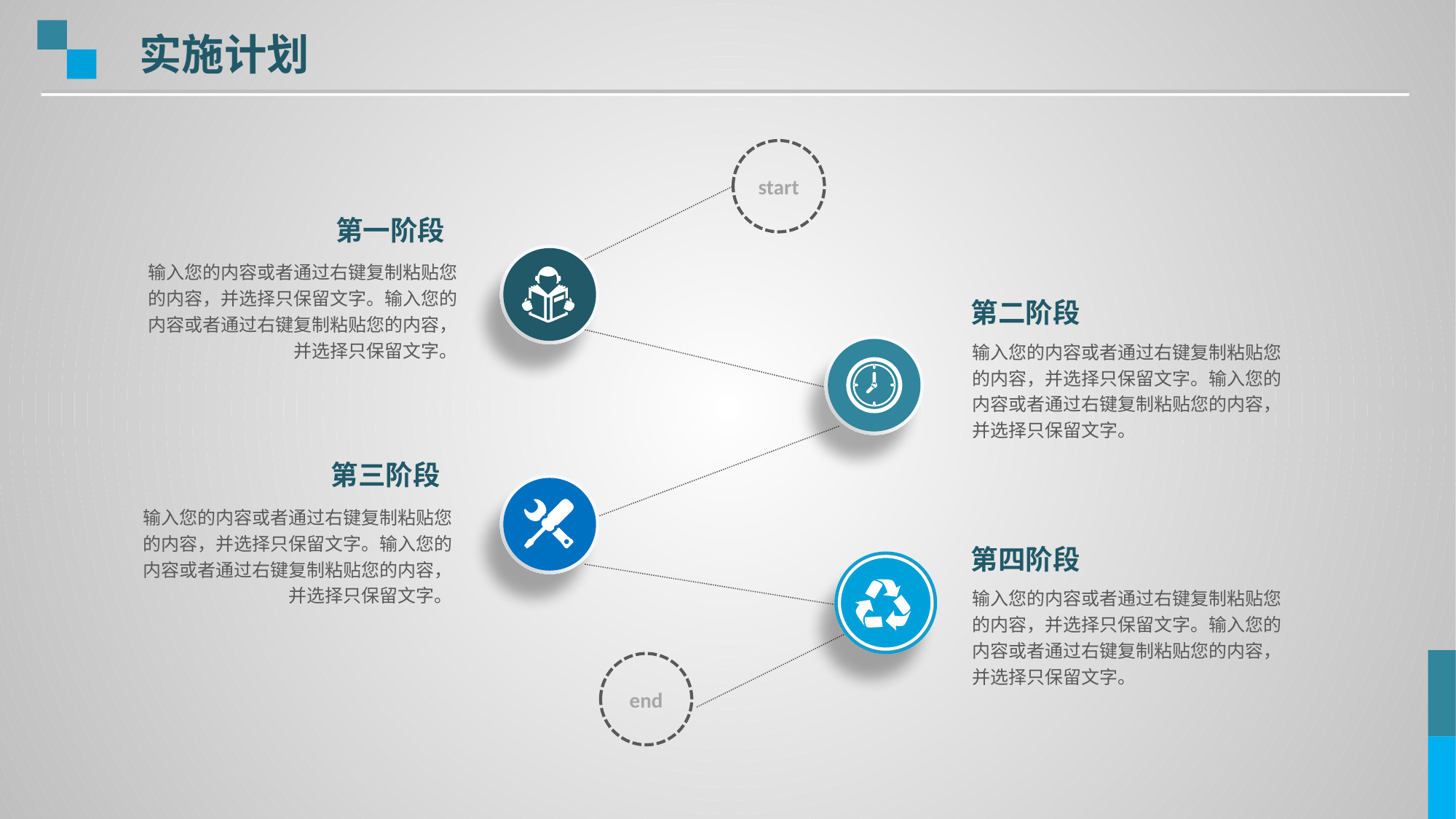

实施计划
start
第一阶段
输入您的内容或者通过右键复制粘贴您的内容，并选择只保留文字。输入您的内容或者通过右键复制粘贴您的内容，并选择只保留文字。

第二阶段
输入您的内容或者通过右键复制粘贴您的内容，并选择只保留文字。输入您的内容或者通过右键复制粘贴您的内容，并选择只保留文字。

第三阶段
输入您的内容或者通过右键复制粘贴您的内容，并选择只保留文字。输入您的内容或者通过右键复制粘贴您的内容，并选择只保留文字。

第四阶段
输入您的内容或者通过右键复制粘贴您的内容，并选择只保留文字。输入您的内容或者通过右键复制粘贴您的内容，并选择只保留文字。

end